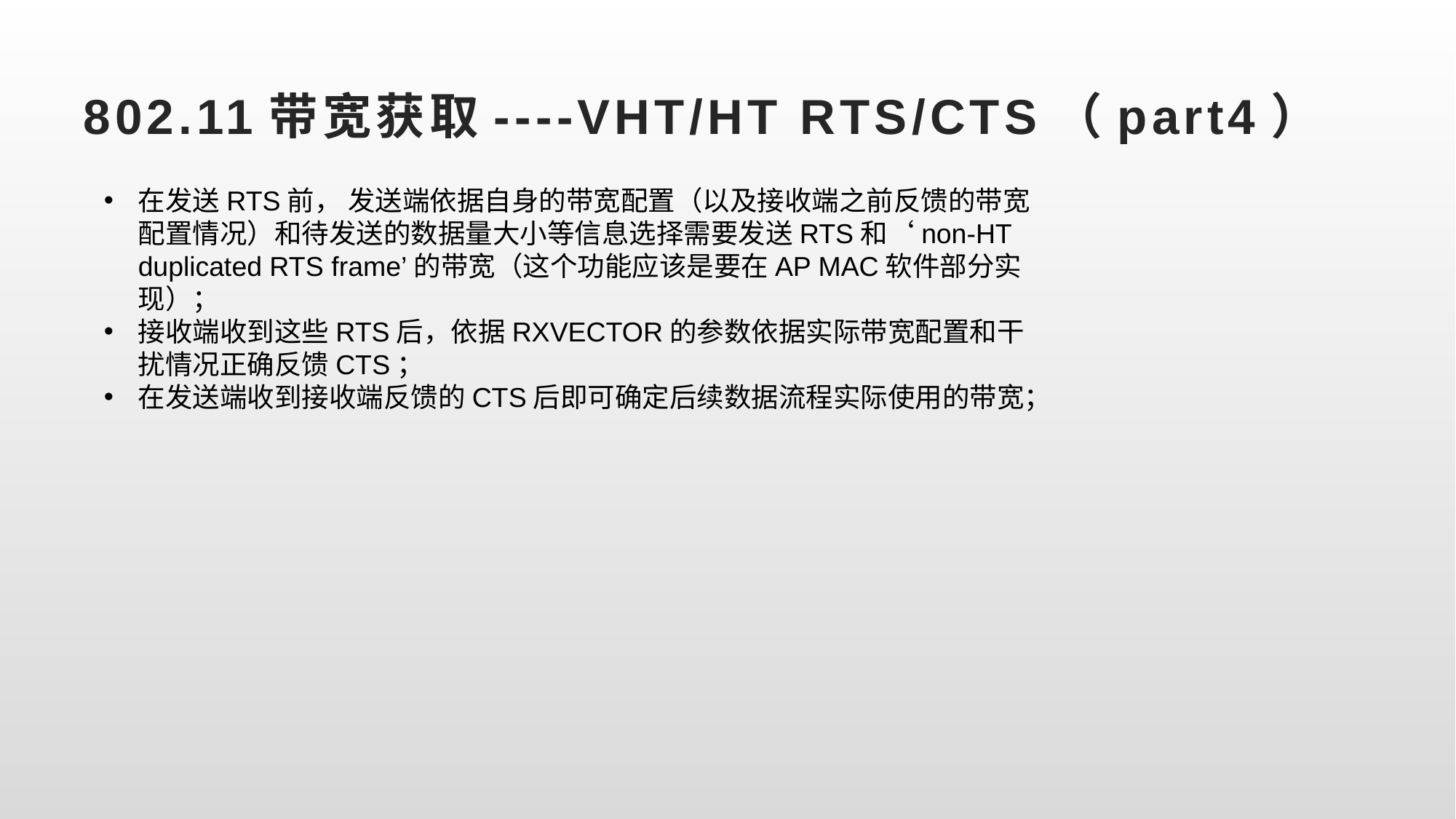

# 802.11带宽获取----VHT/HT RTS/CTS（part4）

在发送RTS前， 发送端依据自身的带宽配置（以及接收端之前反馈的带宽配置情况）和待发送的数据量大小等信息选择需要发送RTS和‘non-HT duplicated RTS frame’的带宽（这个功能应该是要在AP MAC软件部分实现）；
接收端收到这些RTS后，依据RXVECTOR的参数依据实际带宽配置和干扰情况正确反馈CTS；
在发送端收到接收端反馈的CTS后即可确定后续数据流程实际使用的带宽；